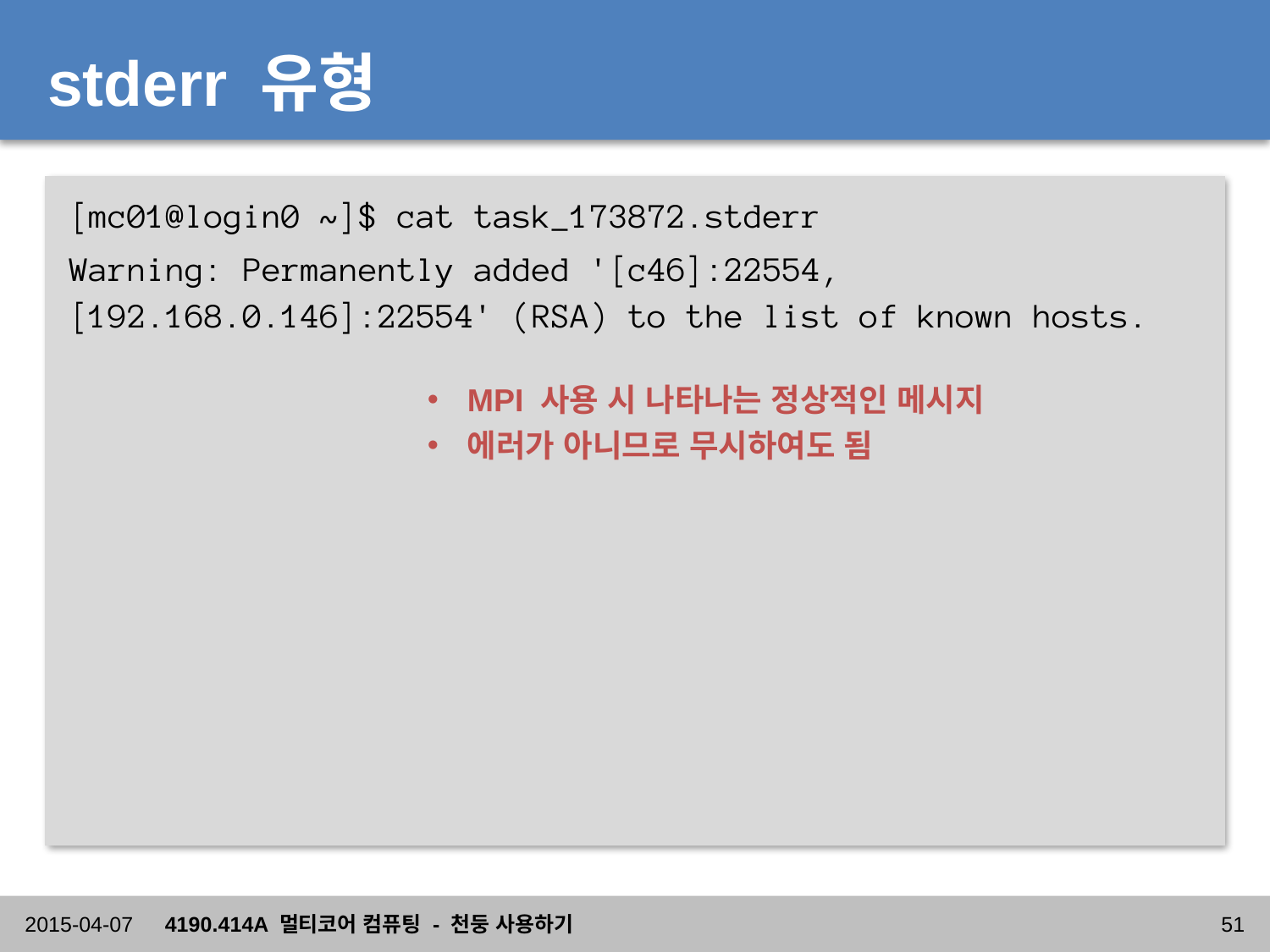

# stderr 유형
[mc01@login0 ~]$ cat task_173872.stderr
Warning: Permanently added '[c46]:22554,[192.168.0.146]:22554' (RSA) to the list of known hosts.
MPI 사용 시 나타나는 정상적인 메시지
에러가 아니므로 무시하여도 됨
2015-04-07
4190.414A 멀티코어 컴퓨팅 - 천둥 사용하기
51